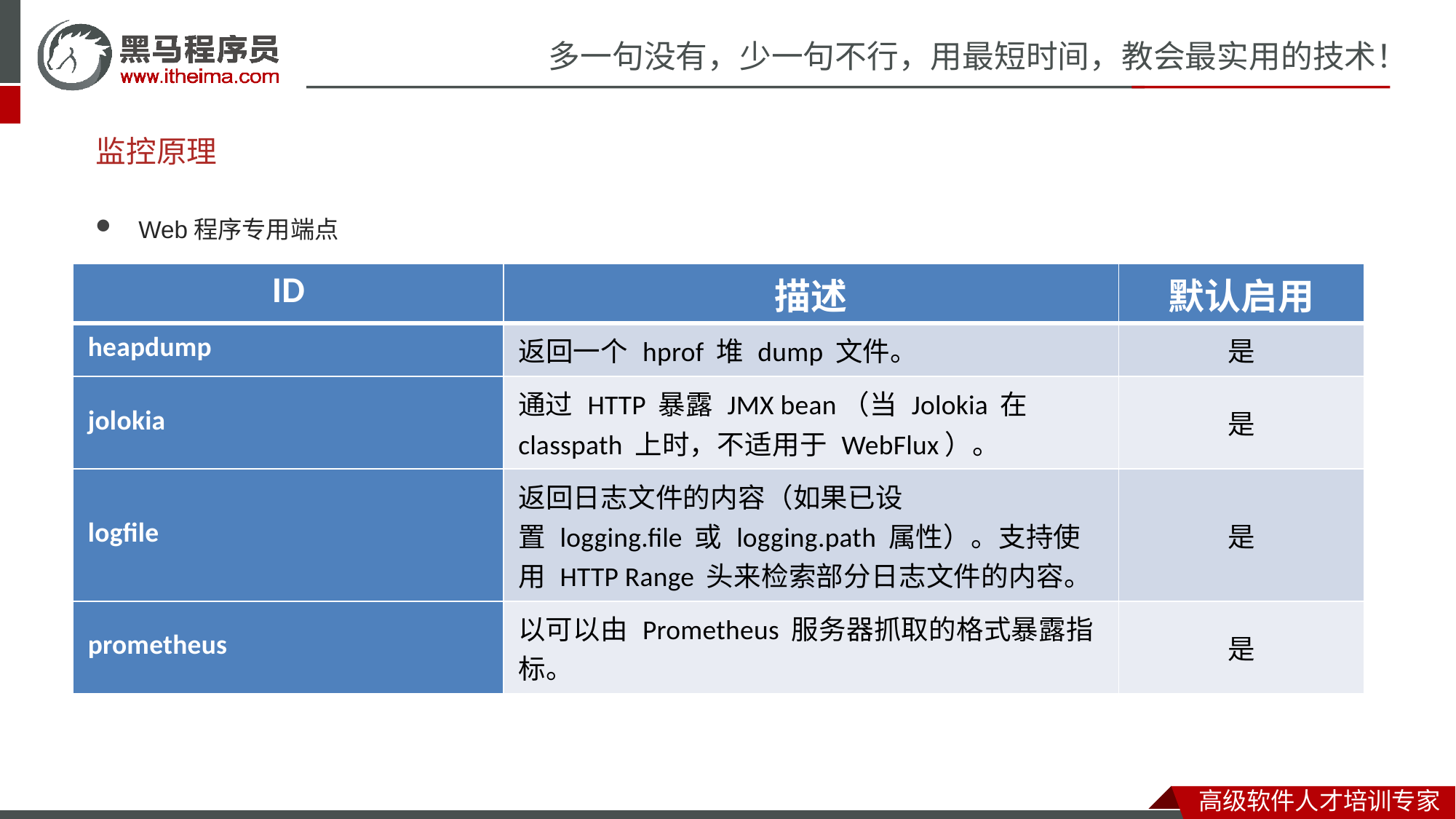

# 监控原理
Web程序专用端点

| ID | 描述 | 默认启用 |
| --- | --- | --- |
| heapdump | 返回一个 hprof 堆 dump 文件。 | 是 |
| jolokia | 通过 HTTP 暴露 JMX bean（当 Jolokia 在 classpath 上时，不适用于 WebFlux）。 | 是 |
| logfile | 返回日志文件的内容（如果已设置 logging.file 或 logging.path 属性）。支持使用 HTTP Range 头来检索部分日志文件的内容。 | 是 |
| prometheus | 以可以由 Prometheus 服务器抓取的格式暴露指标。 | 是 |